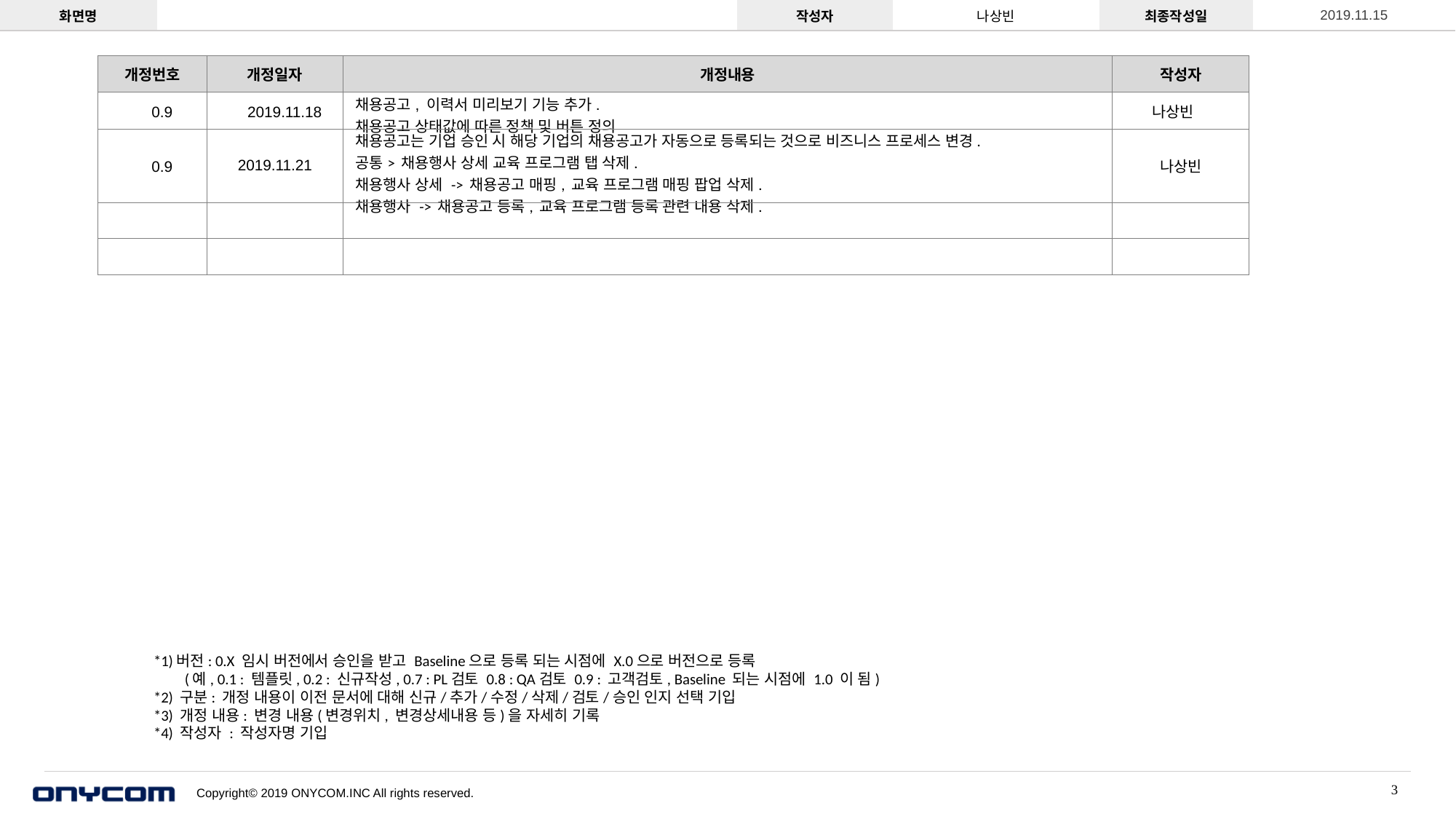

| 개정번호 | 개정일자 | 개정내용 | 작성자 |
| --- | --- | --- | --- |
| 0.9 | 2019.11.18 | 채용공고, 이력서 미리보기 기능 추가. 채용공고 상태값에 따른 정책 및 버튼 정의 | 나상빈 |
| 0.9 | 2019.11.21 | 채용공고는 기업 승인 시 해당 기업의 채용공고가 자동으로 등록되는 것으로 비즈니스 프로세스 변경.  공통> 채용행사 상세 교육 프로그램 탭 삭제.  채용행사 상세 -> 채용공고 매핑, 교육 프로그램 매핑 팝업 삭제.  채용행사 -> 채용공고 등록, 교육 프로그램 등록 관련 내용 삭제. | 나상빈 |
|  |  |  |  |
|  |  |  |  |
*1)버전: 0.X 임시 버전에서 승인을 받고 Baseline으로 등록 되는 시점에 X.0으로 버전으로 등록
         (예, 0.1 : 템플릿, 0.2 : 신규작성, 0.7 : PL검토 0.8 : QA검토 0.9 : 고객검토, Baseline 되는 시점에 1.0 이 됨)
*2) 구분: 개정 내용이 이전 문서에 대해 신규/추가/수정/삭제/검토/승인 인지 선택 기입
*3) 개정 내용: 변경 내용(변경위치, 변경상세내용 등)을 자세히 기록
*4) 작성자 : 작성자명 기입
3